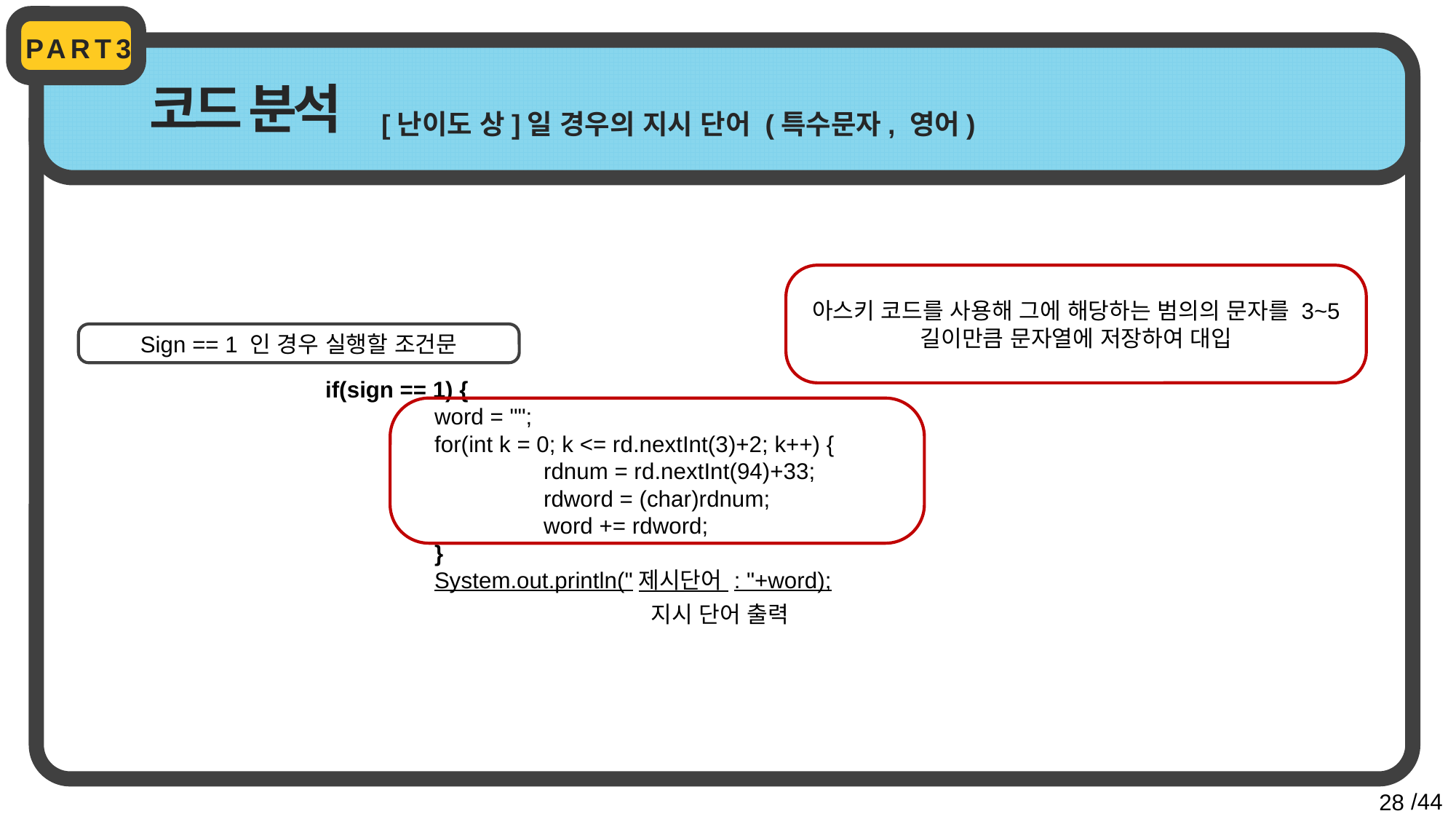

PART3

코드 분석
[난이도 상]일 경우의 지시 단어 (특수문자, 영어)
아스키 코드를 사용해 그에 해당하는 범의의 문자를 3~5 길이만큼 문자열에 저장하여 대입
Sign == 1 인 경우 실행할 조건문
		if(sign == 1) {
			word = "";
			for(int k = 0; k <= rd.nextInt(3)+2; k++) {
				rdnum = rd.nextInt(94)+33;
				rdword = (char)rdnum;
				word += rdword;
			}
			System.out.println("제시단어 : "+word);

지시 단어 출력
28